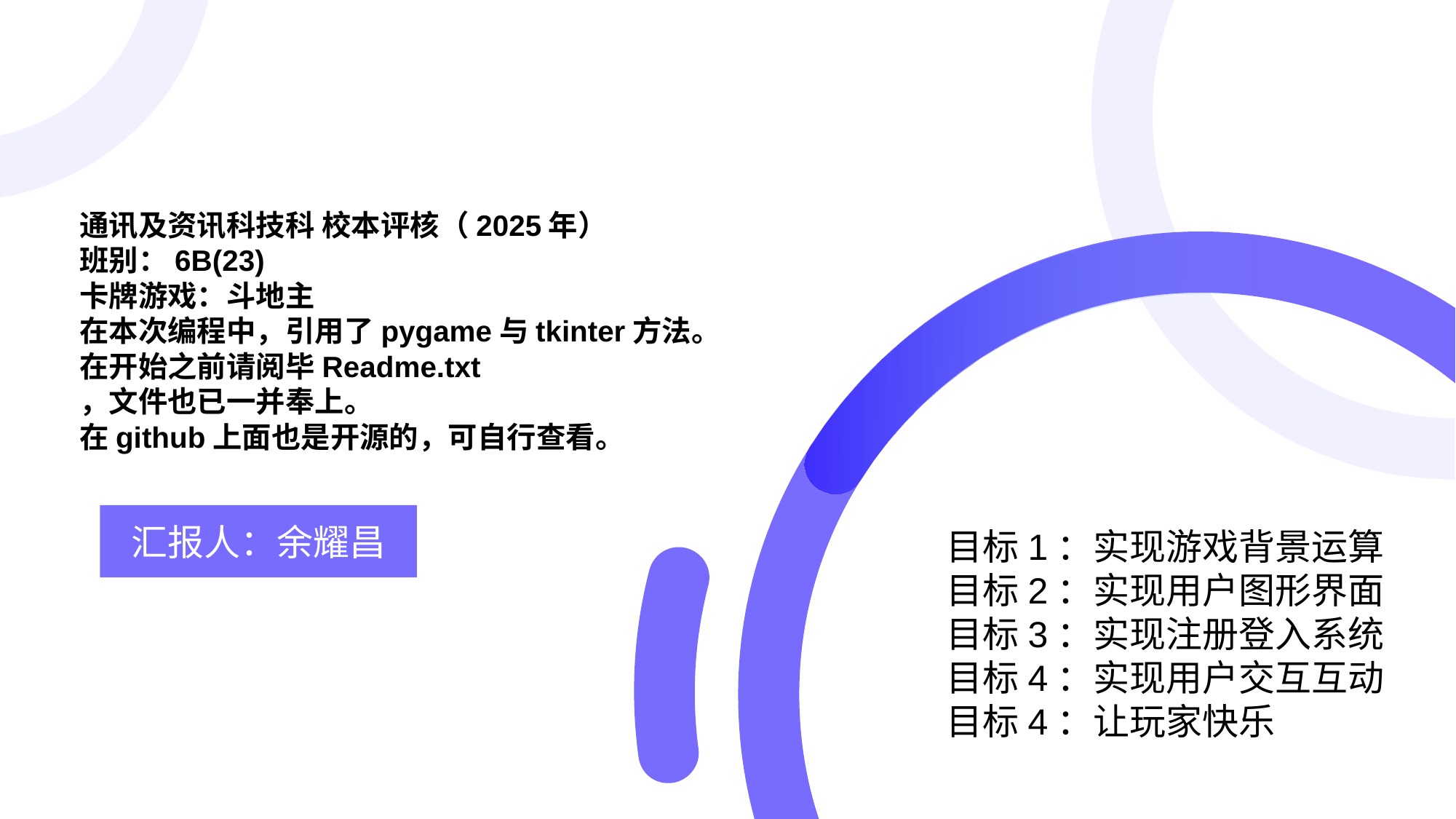

# 通讯及资讯科技科 校本评核（2025年） 班别：6B(23) 卡牌游戏：斗地主 在本次编程中，引用了pygame与tkinter方法。 在开始之前请阅毕Readme.txt ，文件也已一并奉上。 在github上面也是开源的，可自行查看。
汇报人：余耀昌
目标1：实现游戏背景运算
目标2：实现用户图形界面
目标3：实现注册登入系统
目标4：实现用户交互互动
目标4：让玩家快乐